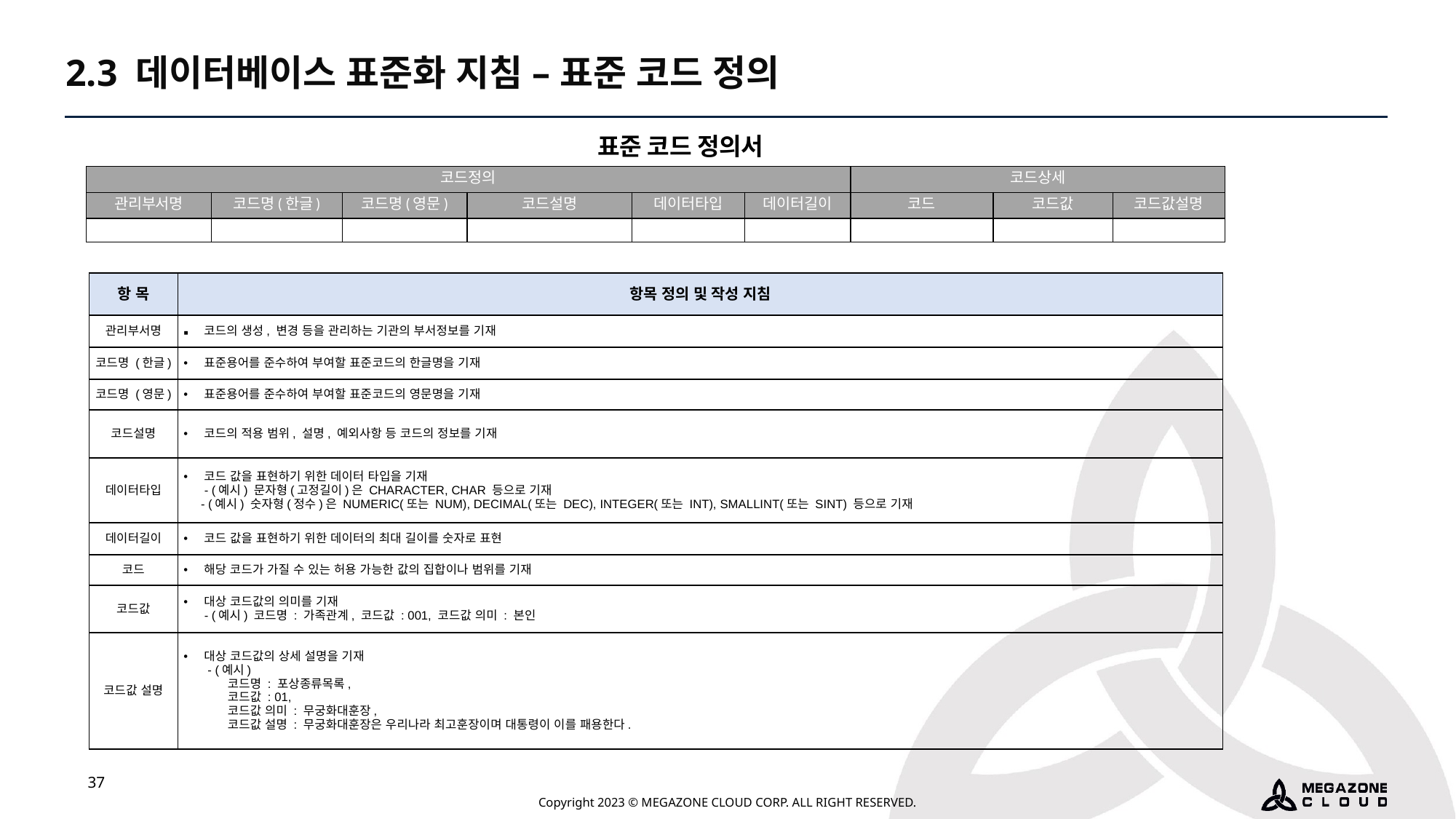

2.3 데이터베이스 표준화 지침 – 표준 코드 정의
표준 코드 정의서
| 코드정의 |  |  |  |  |  | 코드상세 |  |  |
| --- | --- | --- | --- | --- | --- | --- | --- | --- |
| 관리부서명 | 코드명(한글) | 코드명(영문) | 코드설명 | 데이터타입 | 데이터길이 | 코드 | 코드값 | 코드값설명 |
|  |  |  |  |  |  |  |  |  |
| 항 목 | 항목 정의 및 작성 지침 |
| --- | --- |
| 관리부서명 | 코드의 생성, 변경 등을 관리하는 기관의 부서정보를 기재 |
| 코드명 (한글) | 표준용어를 준수하여 부여할 표준코드의 한글명을 기재 |
| 코드명 (영문) | 표준용어를 준수하여 부여할 표준코드의 영문명을 기재 |
| 코드설명 | 코드의 적용 범위, 설명, 예외사항 등 코드의 정보를 기재 |
| 데이터타입 | 코드 값을 표현하기 위한 데이터 타입을 기재 - (예시) 문자형(고정길이)은 CHARACTER, CHAR 등으로 기재 - (예시) 숫자형(정수)은 NUMERIC(또는 NUM), DECIMAL(또는 DEC), INTEGER(또는 INT), SMALLINT(또는 SINT) 등으로 기재 |
| 데이터길이 | 코드 값을 표현하기 위한 데이터의 최대 길이를 숫자로 표현 |
| 코드 | 해당 코드가 가질 수 있는 허용 가능한 값의 집합이나 범위를 기재 |
| 코드값 | 대상 코드값의 의미를 기재 - (예시) 코드명 : 가족관계, 코드값 : 001, 코드값 의미 : 본인 |
| 코드값 설명 | 대상 코드값의 상세 설명을 기재 - (예시) 코드명 : 포상종류목록, 코드값 : 01, 코드값 의미 : 무궁화대훈장, 코드값 설명 : 무궁화대훈장은 우리나라 최고훈장이며 대통령이 이를 패용한다. |